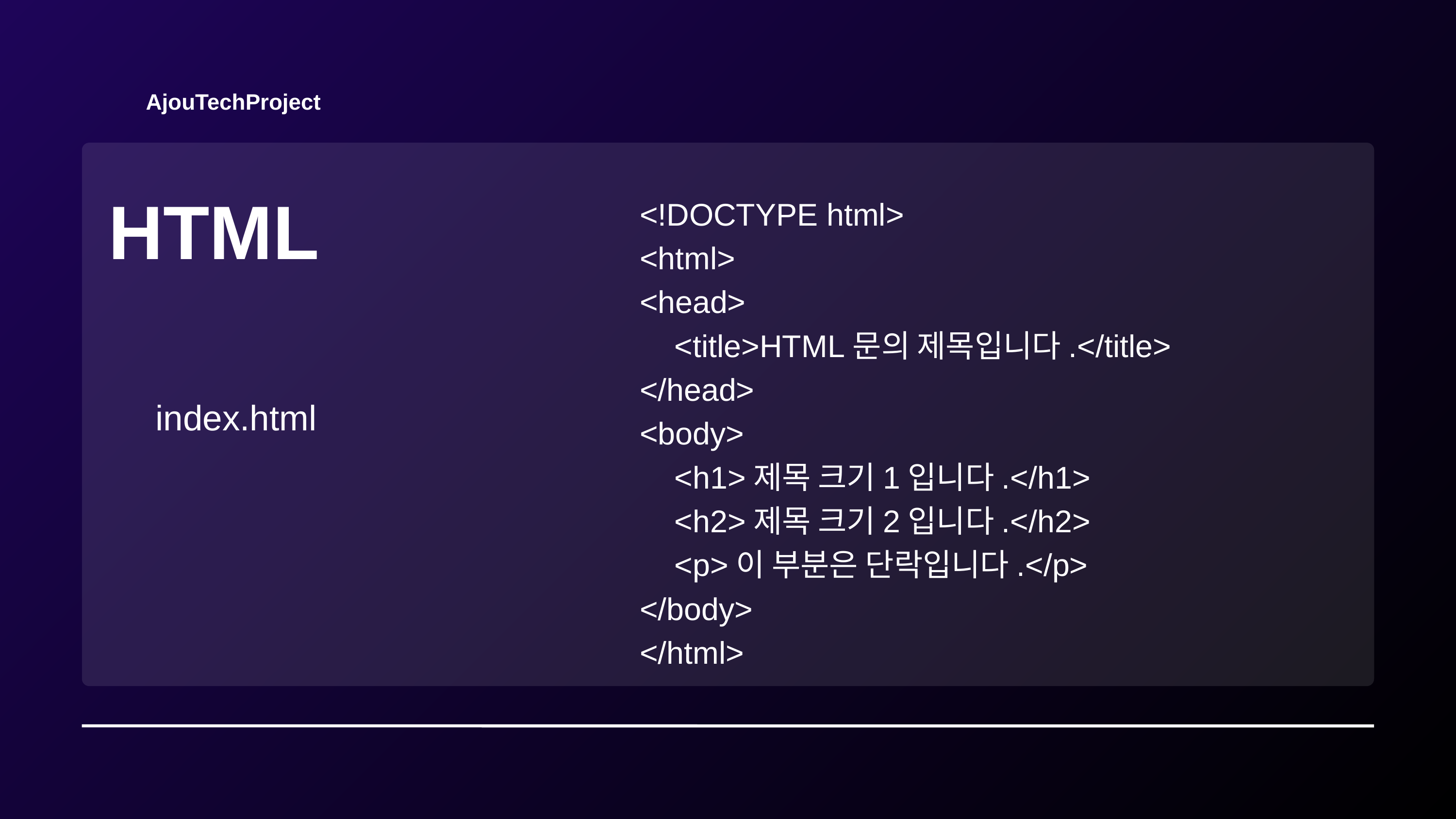

AjouTechProject

<!DOCTYPE html>
<html>
<head>
    <title>HTML문의 제목입니다.</title>
</head>
<body>
    <h1>제목 크기1입니다.</h1>
    <h2>제목 크기2입니다.</h2>
    <p>이 부분은 단락입니다.</p>
</body>
</html>
HTML
index.html